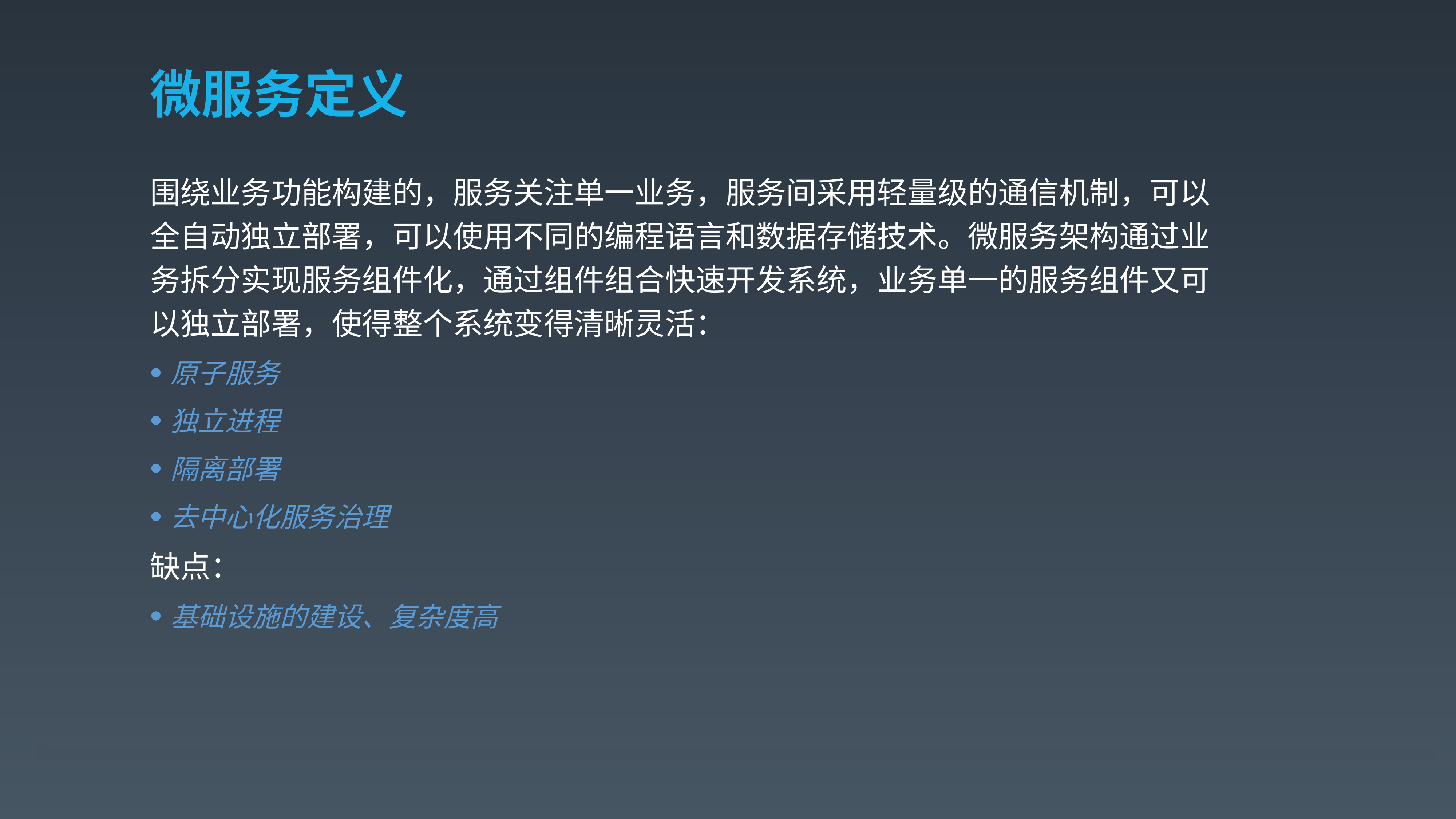

# 微服务定义
围绕业务功能构建的，服务关注单一业务，服务间采用轻量级的通信机制，可以全自动独立部署，可以使用不同的编程语言和数据存储技术。微服务架构通过业务拆分实现服务组件化，通过组件组合快速开发系统，业务单一的服务组件又可以独立部署，使得整个系统变得清晰灵活：
原子服务
独立进程
隔离部署
去中心化服务治理
缺点：
基础设施的建设、复杂度高